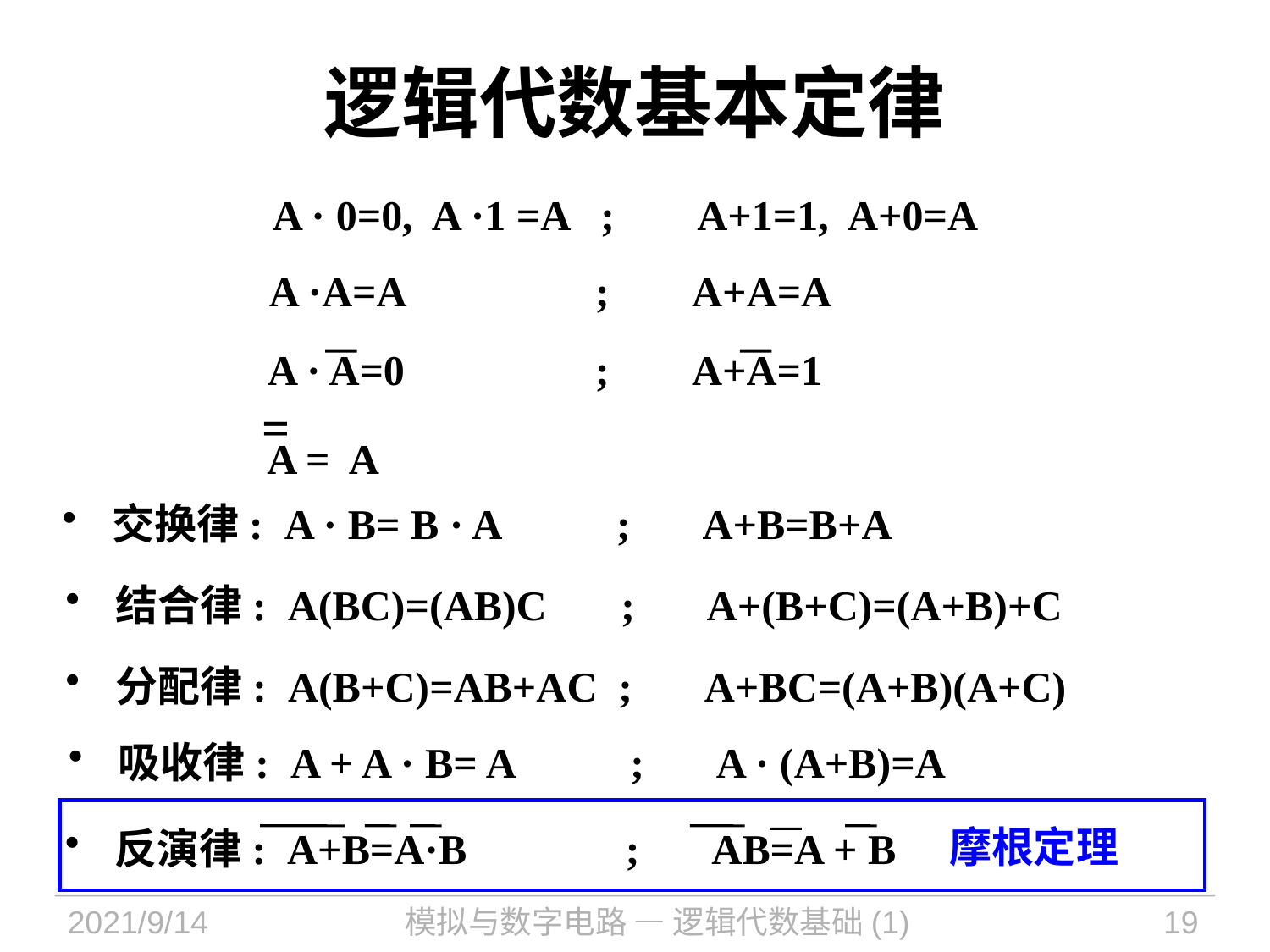

# 逻辑代数基本定律
                  A · 0=0,  A ·1 =A   ;        A+1=1,  A+0=A
                  A ·A=A                  ;        A+A=A
                  A · A=0                  ;        A+A=1

=
  A =  A
 交换律:  A · B= B · A           ;       A+B=B+A
 结合律:  A(BC)=(AB)C       ;       A+(B+C)=(A+B)+C
 分配律:  A(B+C)=AB+AC  ;       A+BC=(A+B)(A+C)
 吸收律:  A + A · B= A           ;       A · (A+B)=A

摩根定理
 反演律:  A+B=A·B               ;       AB=A + B

2021/9/14
模拟与数字电路 — 逻辑代数基础(1)
19